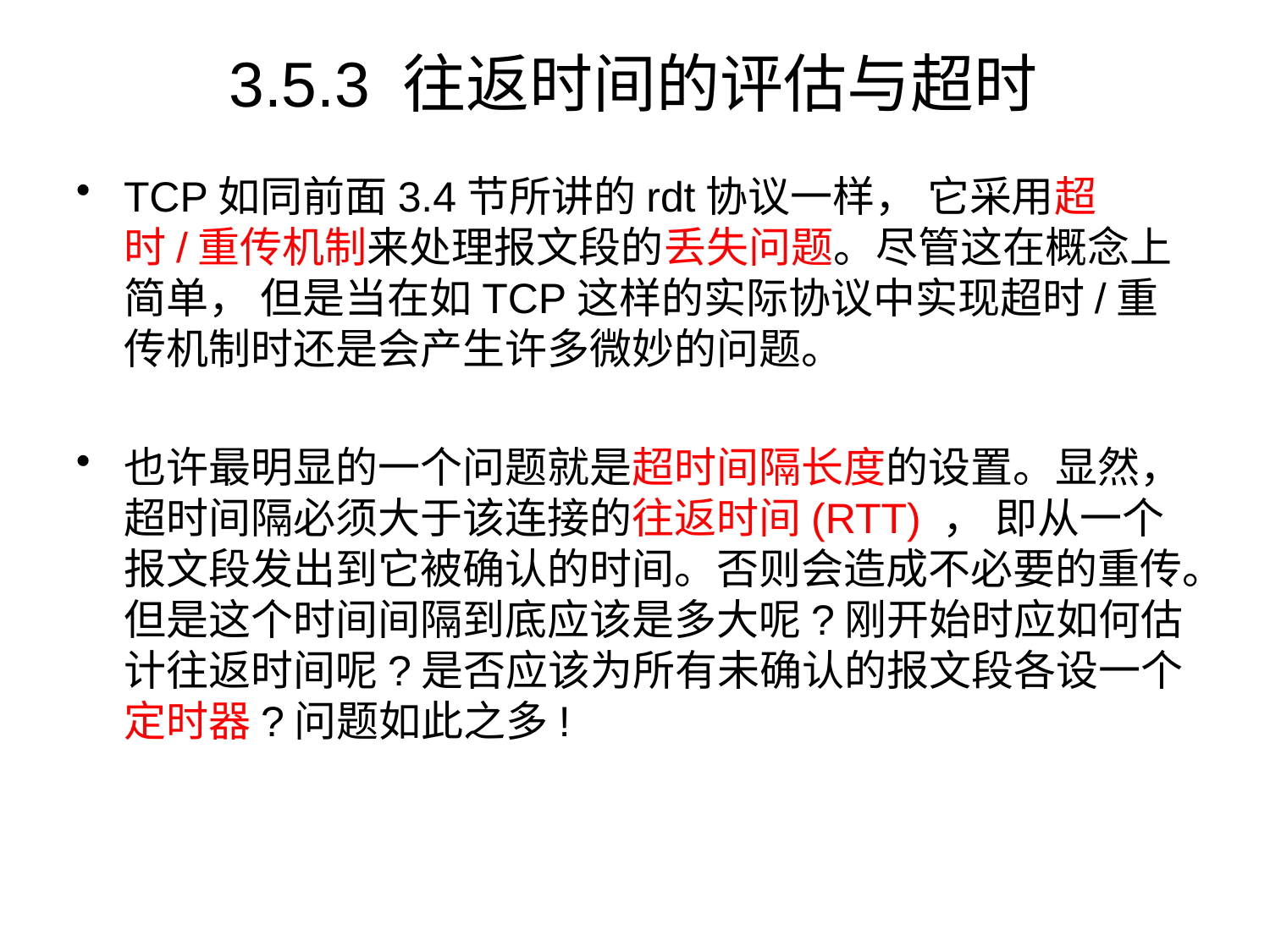

# 3.5.3 往返时间的评估与超时
TCP如同前面3.4节所讲的rdt协议一样， 它采用超时/重传机制来处理报文段的丢失问题。尽管这在概念上简单， 但是当在如TCP这样的实际协议中实现超时/重传机制时还是会产生许多微妙的问题。

也许最明显的一个问题就是超时间隔长度的设置。显然，超时间隔必须大于该连接的往返时间(RTT) ， 即从一个报文段发出到它被确认的时间。否则会造成不必要的重传。但是这个时间间隔到底应该是多大呢?刚开始时应如何估计往返时间呢?是否应该为所有未确认的报文段各设一个定时器?问题如此之多!